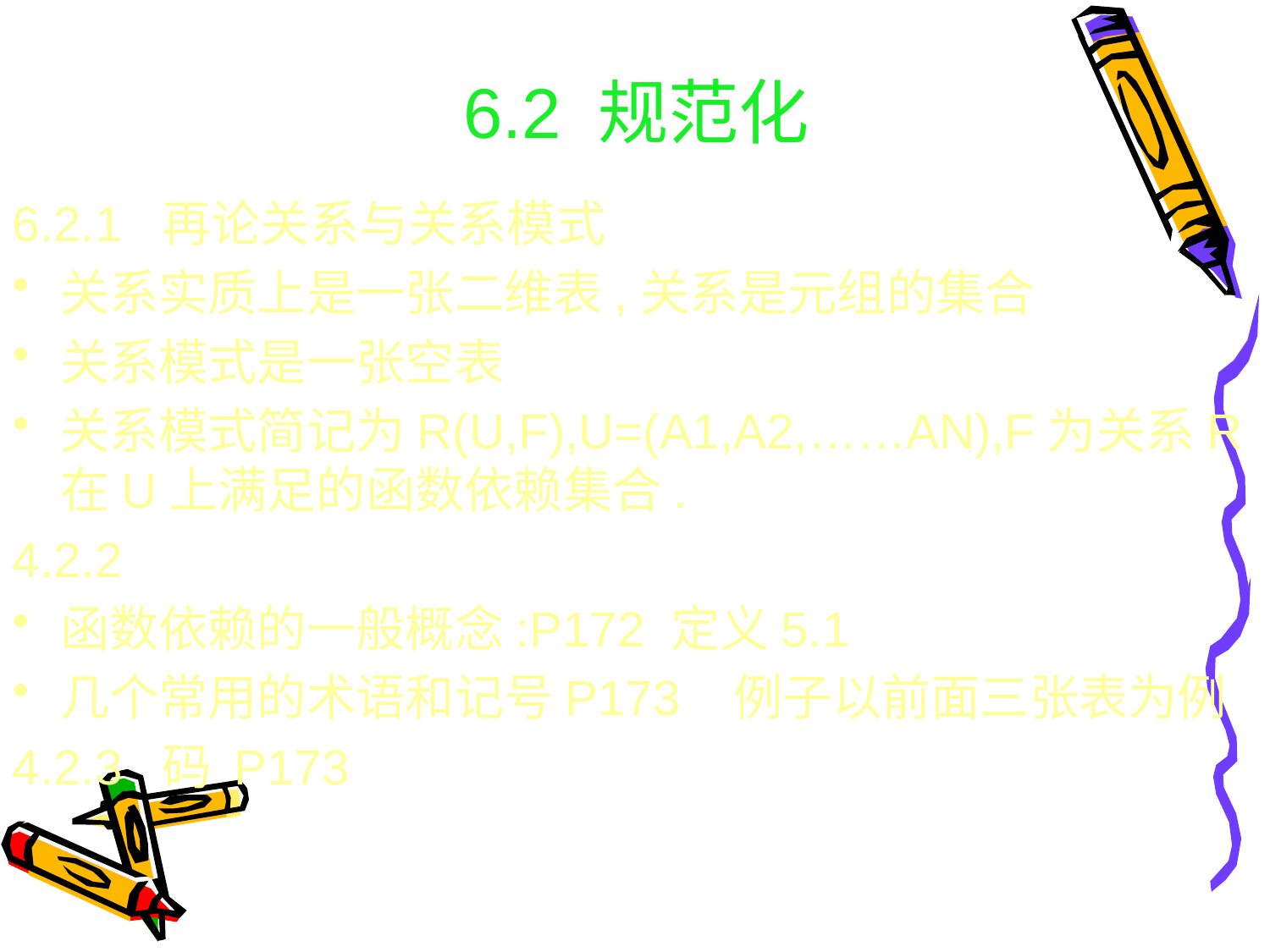

# 6.2 规范化
6.2.1  再论关系与关系模式
关系实质上是一张二维表,关系是元组的集合
关系模式是一张空表
关系模式简记为R(U,F),U=(A1,A2,……AN),F为关系R 在U上满足的函数依赖集合.
4.2.2
函数依赖的一般概念:P172 定义5.1
几个常用的术语和记号P173   例子以前面三张表为例
4.2.3  码 P173